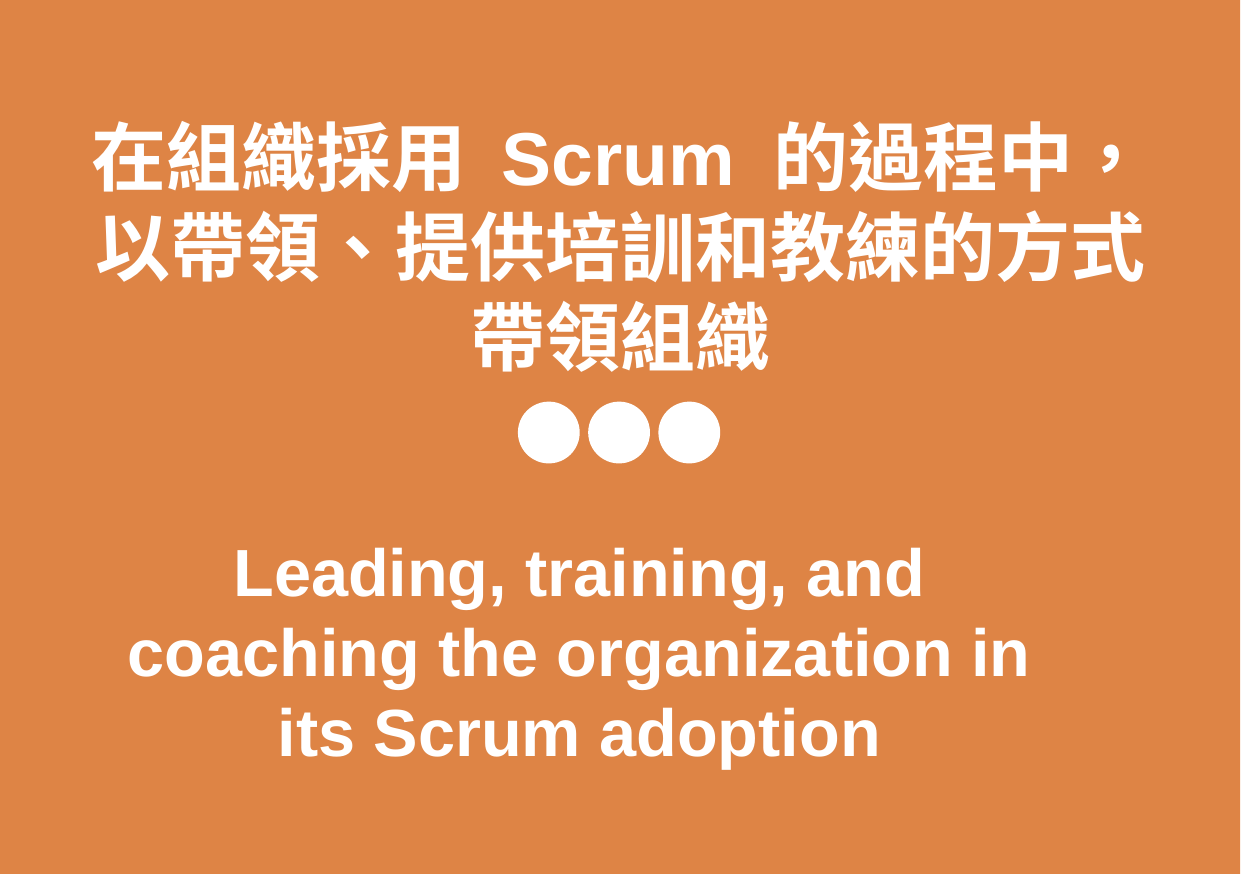

在組織採用 Scrum 的過程中，以帶領、提供培訓和教練的方式
帶領組織

Leading, training, and coaching the organization in its Scrum adoption